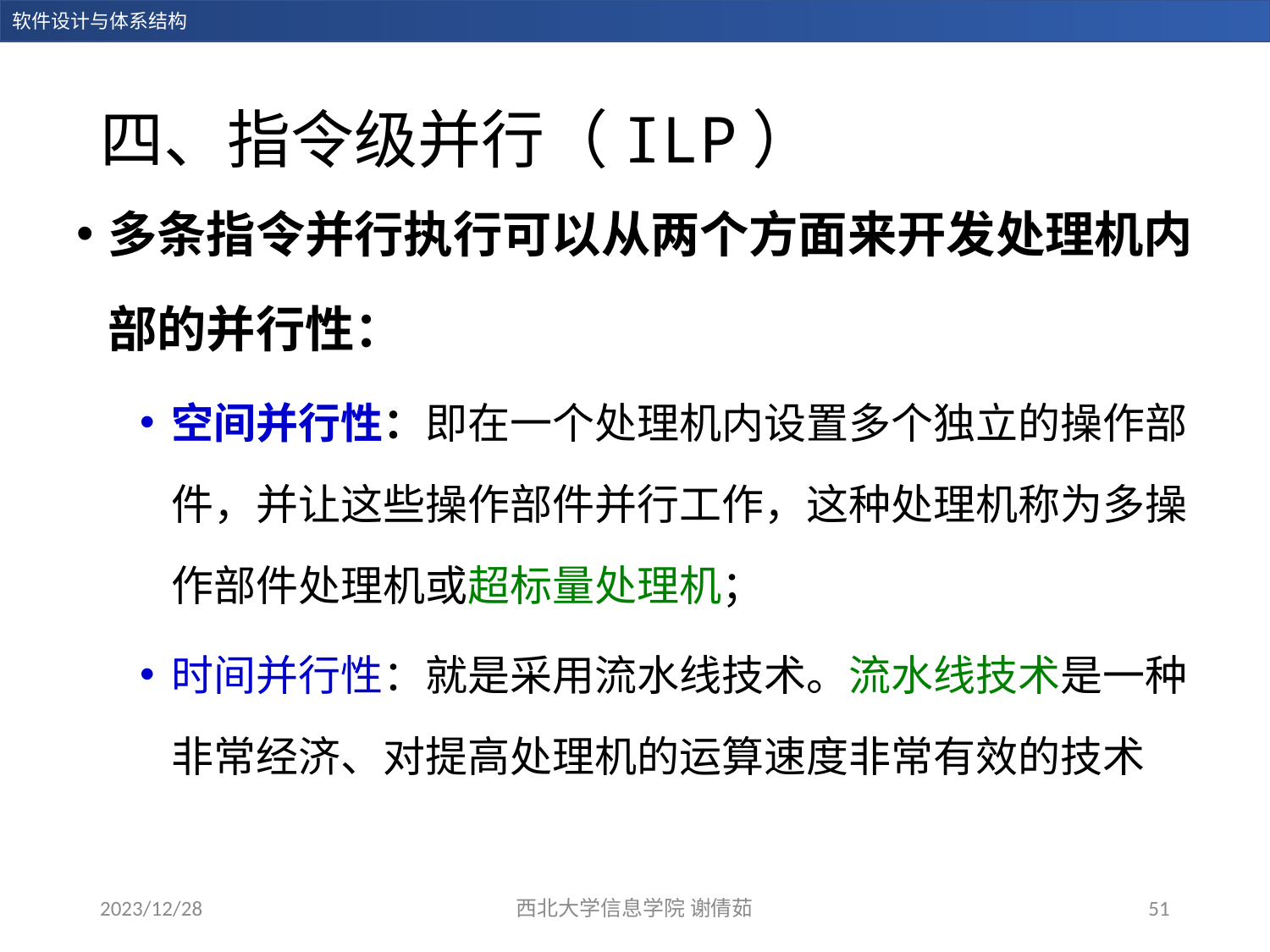

# 四、指令级并行（ILP）
多条指令并行执行可以从两个方面来开发处理机内部的并行性：
空间并行性：即在一个处理机内设置多个独立的操作部件，并让这些操作部件并行工作，这种处理机称为多操作部件处理机或超标量处理机；
时间并行性：就是采用流水线技术。流水线技术是一种非常经济、对提高处理机的运算速度非常有效的技术
2023/12/28
西北大学信息学院 谢倩茹
51